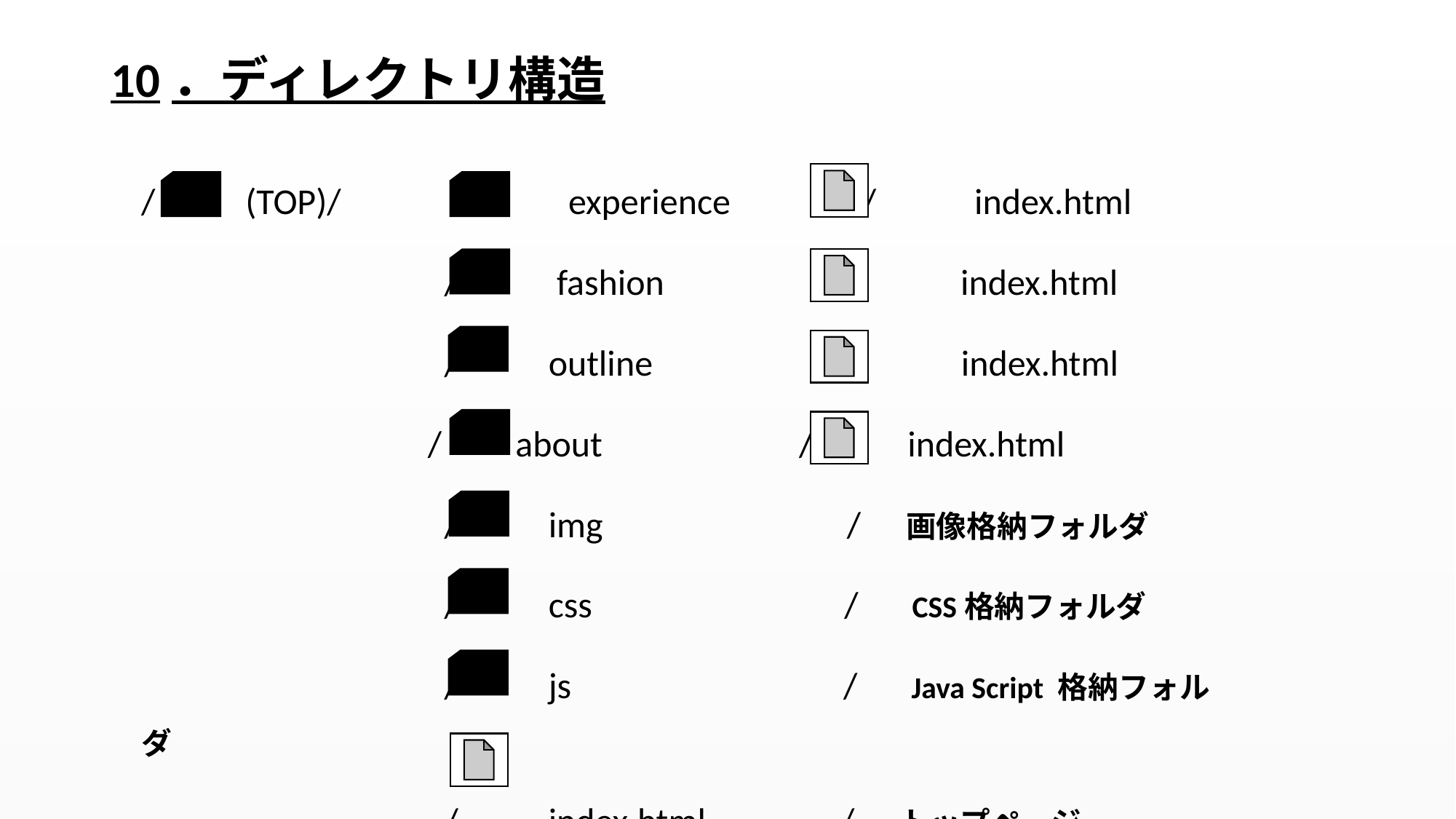

# 10．ディレクトリ構造
/　　(TOP)/　　    /　　experience   　　  /　　 index.html
                          　　/　　 fashion　    　　   /　　 index.html
                          　　/　　outline　　　    　/　　 index.html
                                   /         about                        /    　 index.html
                          　　/　　img　　　　　　 /　画像格納フォルダ
                          　　/　　css　　　　　　  /　CSS格納フォルダ
                          　　/　　js　　　　　　　/　Java Script 格納フォルダ
                          　　/　　index.html　　　 /　トップページ